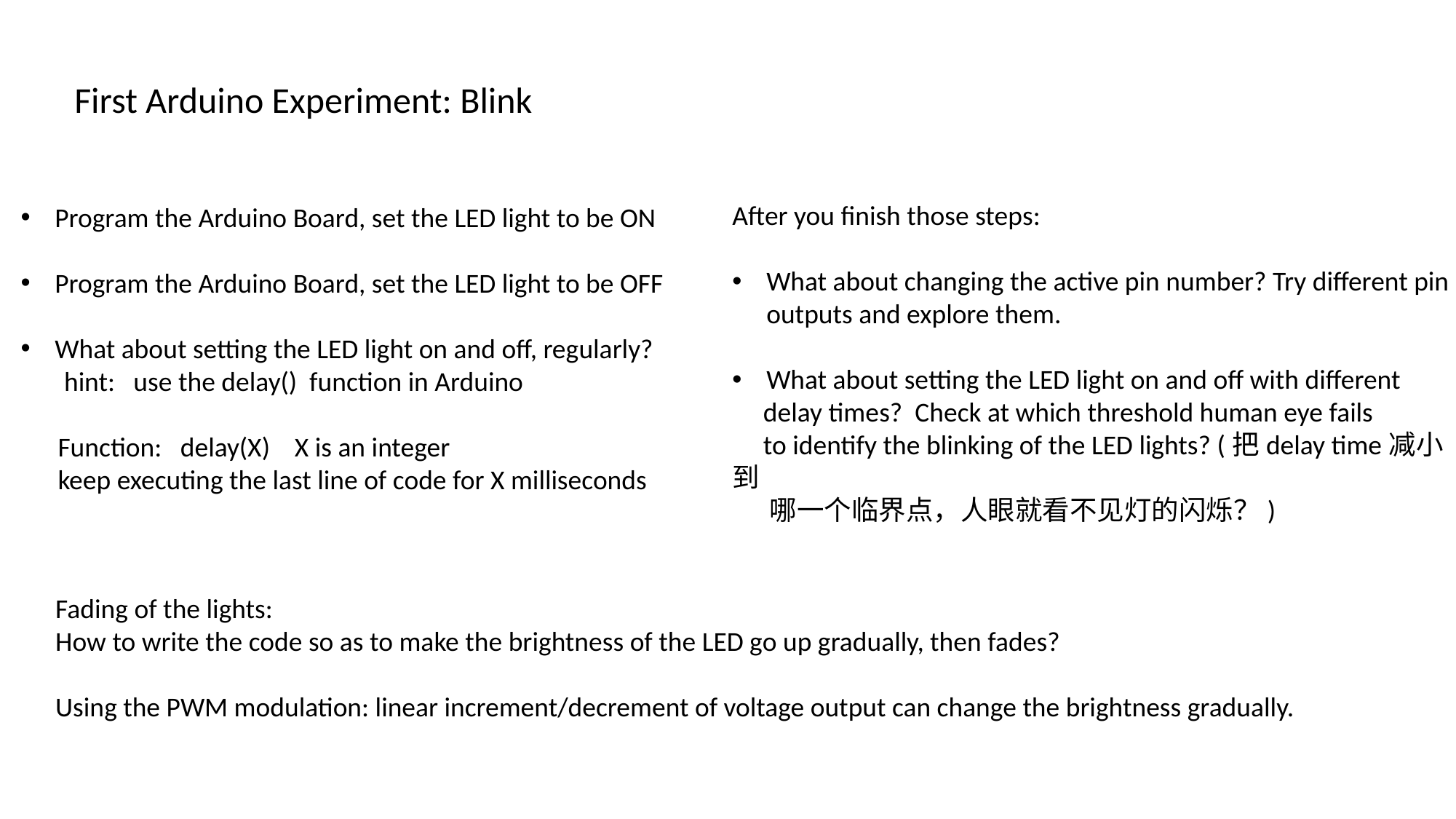

First Arduino Experiment: Blink
After you finish those steps:

What about changing the active pin number? Try different pin outputs and explore them.

What about setting the LED light on and off with different
     delay times?  Check at which threshold human eye fails
     to identify the blinking of the LED lights? (把delay time减小到
     哪一个临界点，人眼就看不见灯的闪烁？)
Program the Arduino Board, set the LED light to be ON

Program the Arduino Board, set the LED light to be OFF

What about setting the LED light on and off, regularly?
       hint:   use the delay()  function in Arduino

      Function:   delay(X)    X is an integer
      keep executing the last line of code for X milliseconds
Fading of the lights:
How to write the code so as to make the brightness of the LED go up gradually, then fades?

Using the PWM modulation: linear increment/decrement of voltage output can change the brightness gradually.